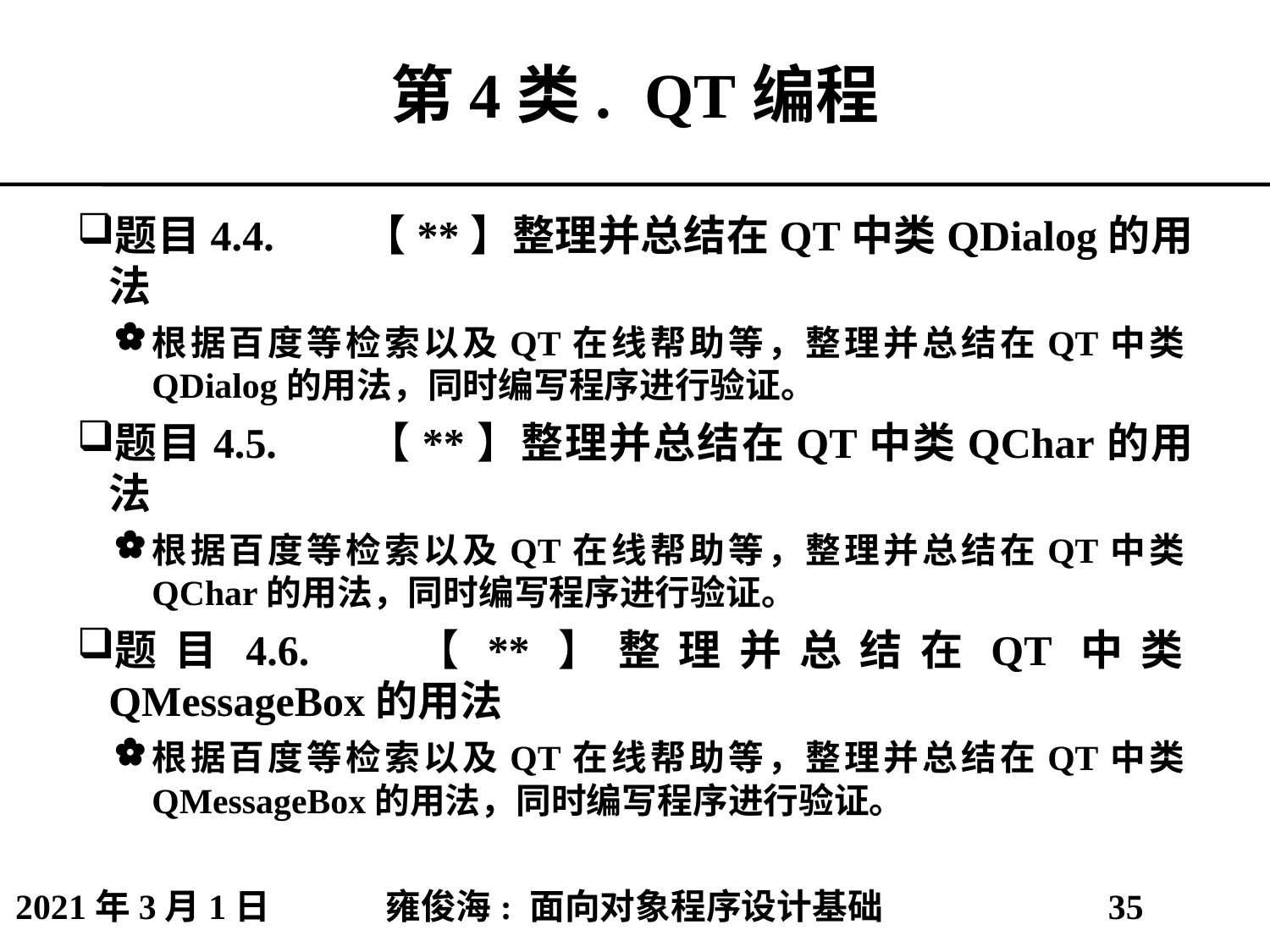

# 第4类.	QT编程

题目4.4.	【**】整理并总结在QT中类QDialog的用法
根据百度等检索以及QT在线帮助等，整理并总结在QT中类QDialog的用法，同时编写程序进行验证。
题目4.5.	【**】整理并总结在QT中类QChar的用法
根据百度等检索以及QT在线帮助等，整理并总结在QT中类QChar的用法，同时编写程序进行验证。
题目4.6.	【**】整理并总结在QT中类QMessageBox的用法
根据百度等检索以及QT在线帮助等，整理并总结在QT中类QMessageBox的用法，同时编写程序进行验证。
2021年3月1日
雍俊海: 面向对象程序设计基础
35